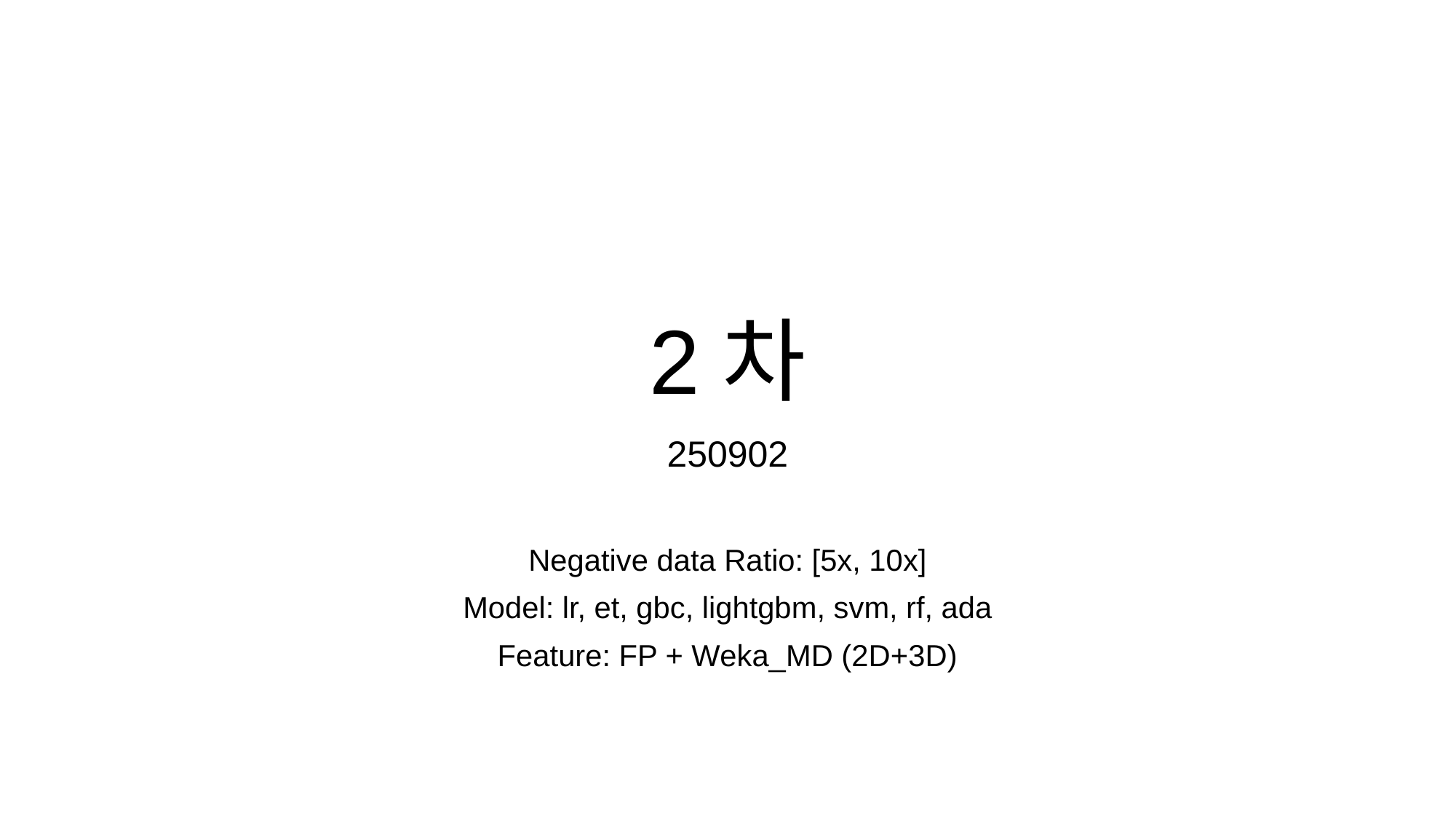

# 2차
250902

Negative data Ratio: [5x, 10x]
Model: lr, et, gbc, lightgbm, svm, rf, ada
Feature: FP + Weka_MD (2D+3D)